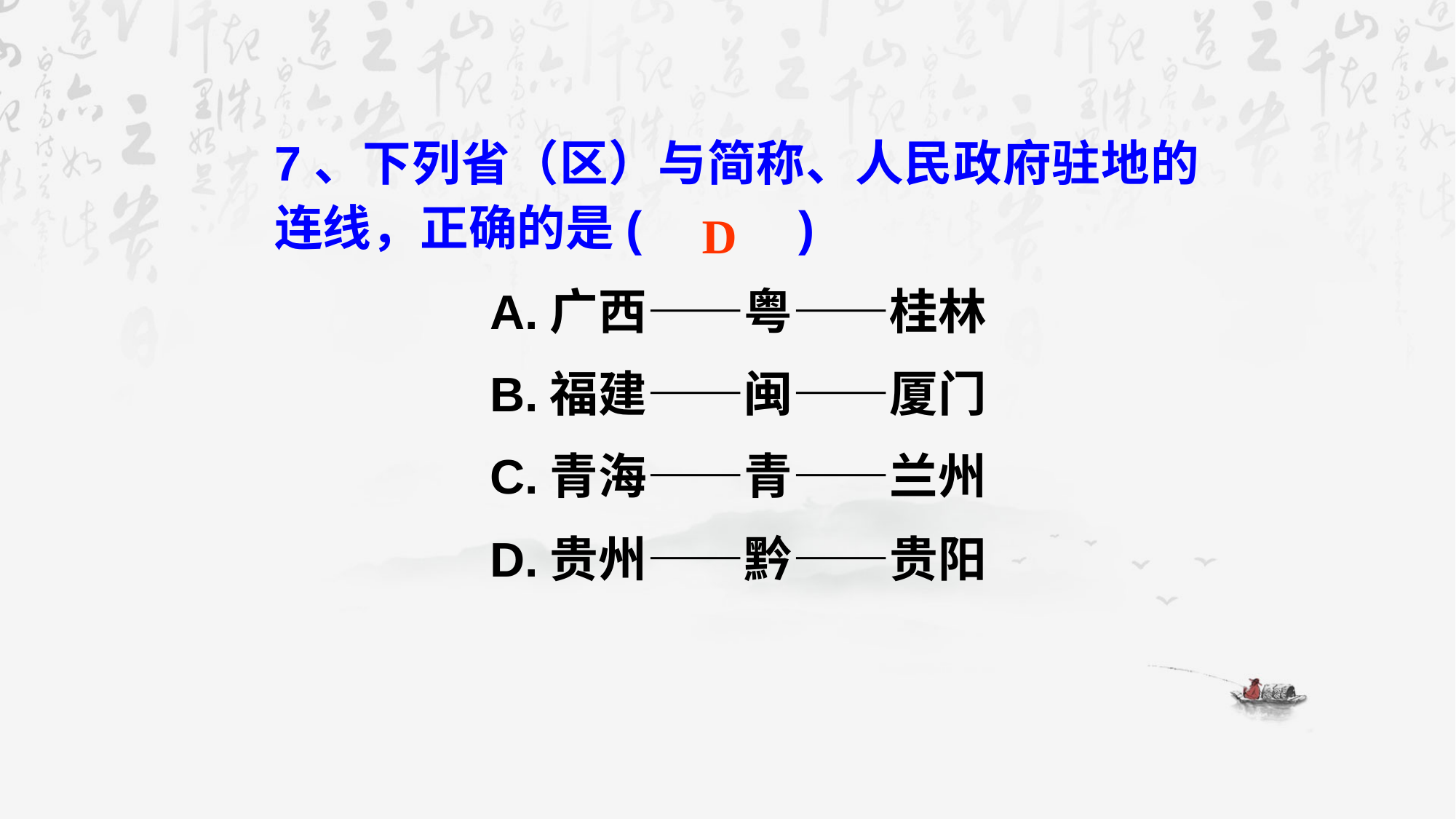

7、下列省（区）与简称、人民政府驻地的连线，正确的是(           )
                A.广西——粤——桂林
                B.福建——闽——厦门
                C.青海——青——兰州
                D.贵州——黔——贵阳

D